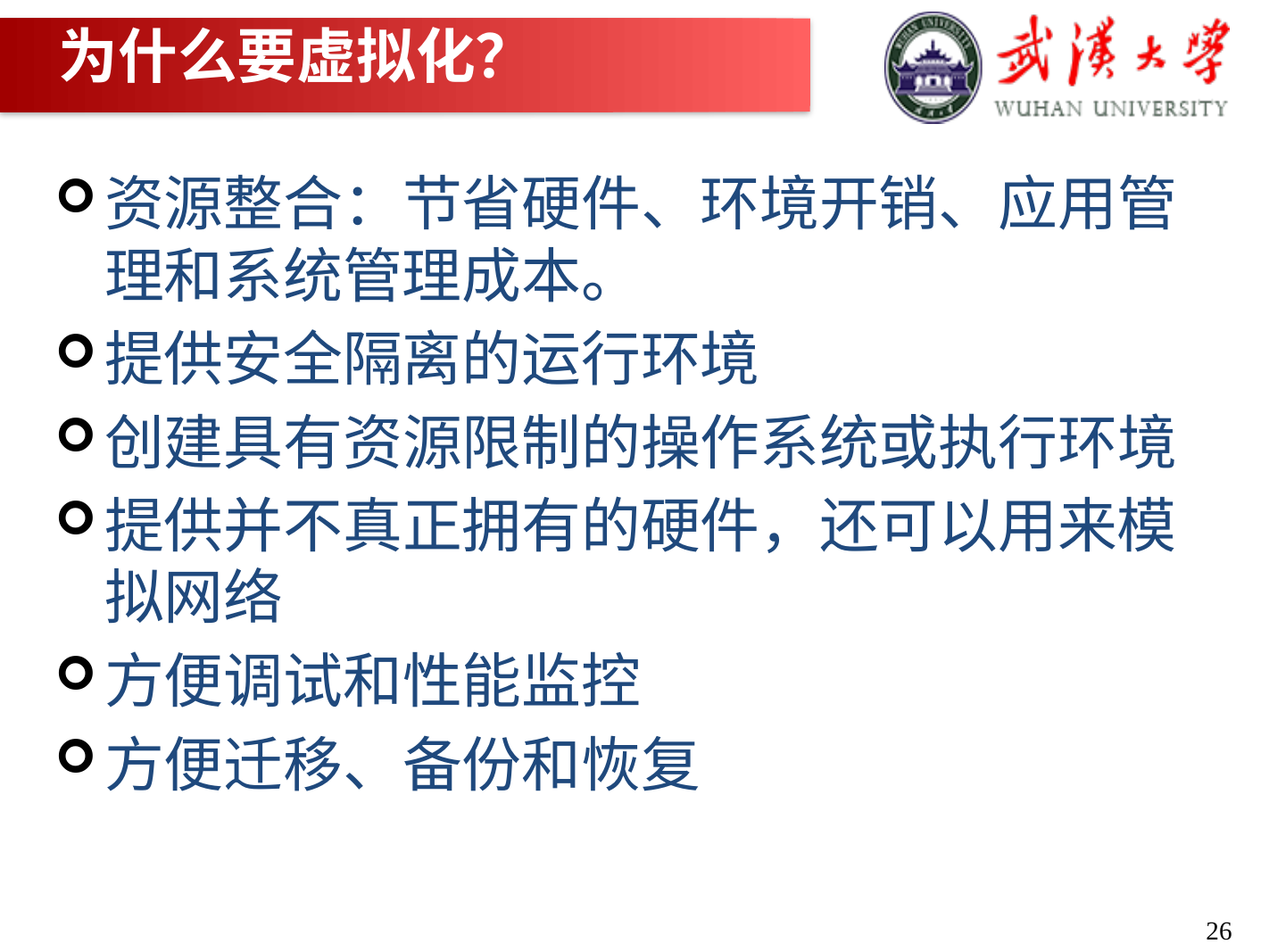

# 为什么要虚拟化？
资源整合：节省硬件、环境开销、应用管理和系统管理成本。
提供安全隔离的运行环境
创建具有资源限制的操作系统或执行环境
提供并不真正拥有的硬件，还可以用来模拟网络
方便调试和性能监控
方便迁移、备份和恢复